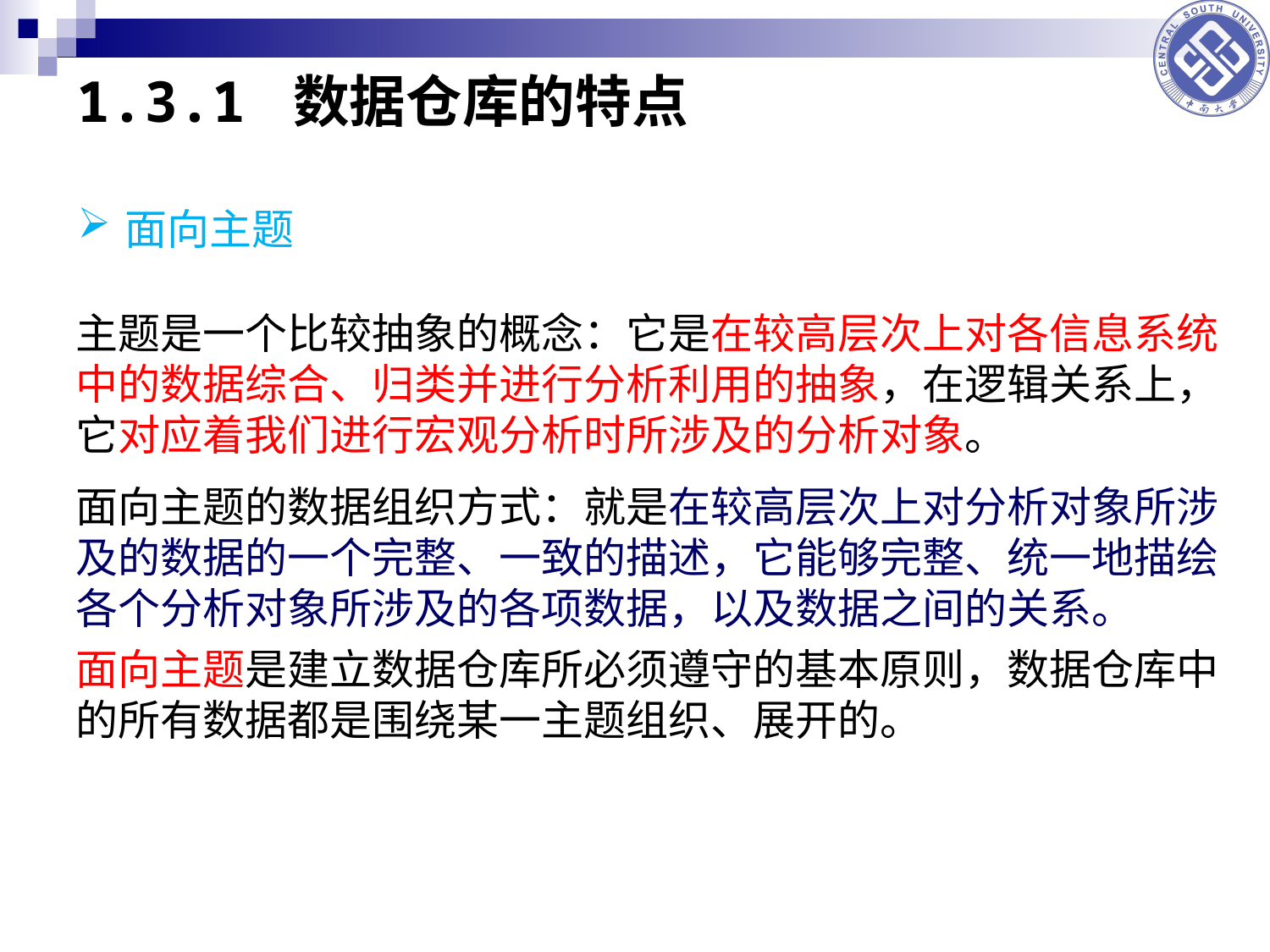

# 1.3.1 数据仓库的特点
面向主题
主题是一个比较抽象的概念：它是在较高层次上对各信息系统中的数据综合、归类并进行分析利用的抽象，在逻辑关系上，它对应着我们进行宏观分析时所涉及的分析对象。
面向主题的数据组织方式：就是在较高层次上对分析对象所涉及的数据的一个完整、一致的描述，它能够完整、统一地描绘各个分析对象所涉及的各项数据，以及数据之间的关系。
面向主题是建立数据仓库所必须遵守的基本原则，数据仓库中的所有数据都是围绕某一主题组织、展开的。